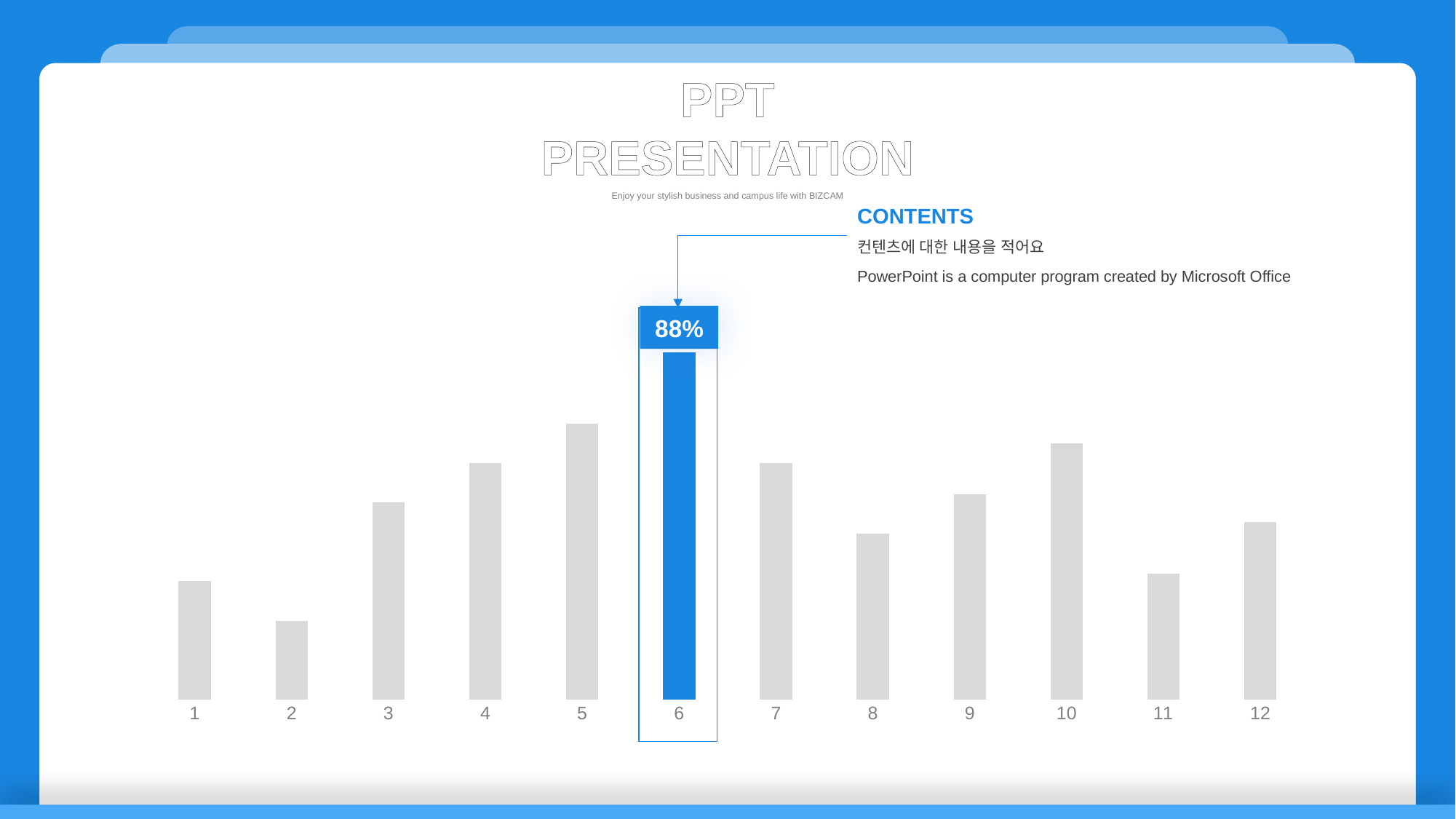

PPT PRESENTATION
Enjoy your stylish business and campus life with BIZCAM
CONTENTS
컨텐츠에 대한 내용을 적어요
PowerPoint is a computer program created by Microsoft Office

### Chart

| Category | 계열 1 |
|---|---|
| 1 | 0.3 |
| 2 | 0.2 |
| 3 | 0.5 |
| 4 | 0.6 |
| 5 | 0.7 |
| 6 | 0.88 |
| 7 | 0.6 |
| 8 | 0.42 |
| 9 | 0.52 |
| 10 | 0.65 |
| 11 | 0.32 |
| 12 | 0.45 |
88%